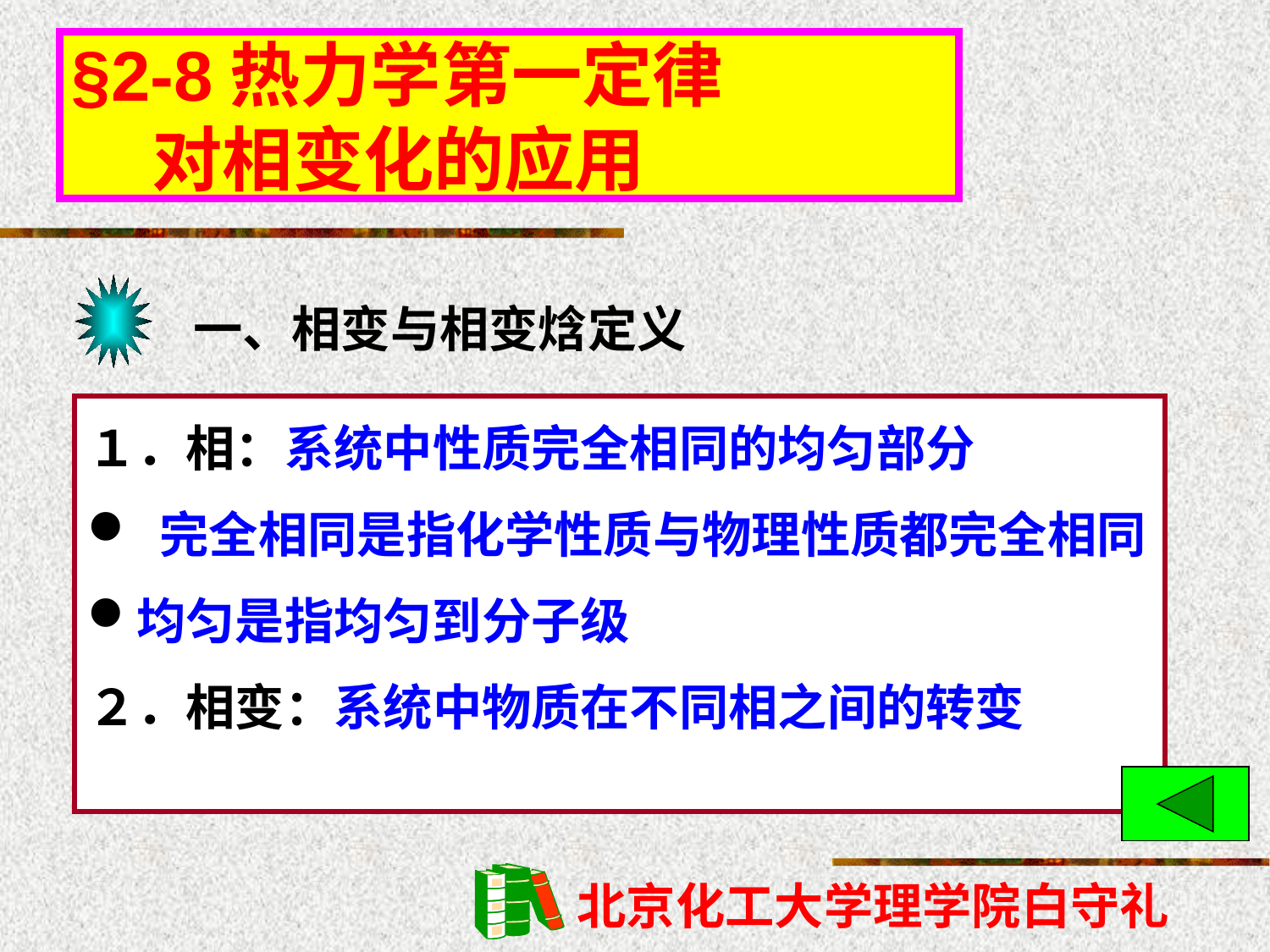

§2-8热力学第一定律
     对相变化的应用

一、相变与相变焓定义
１．相：系统中性质完全相同的均匀部分
 完全相同是指化学性质与物理性质都完全相同
均匀是指均匀到分子级
２．相变：系统中物质在不同相之间的转变